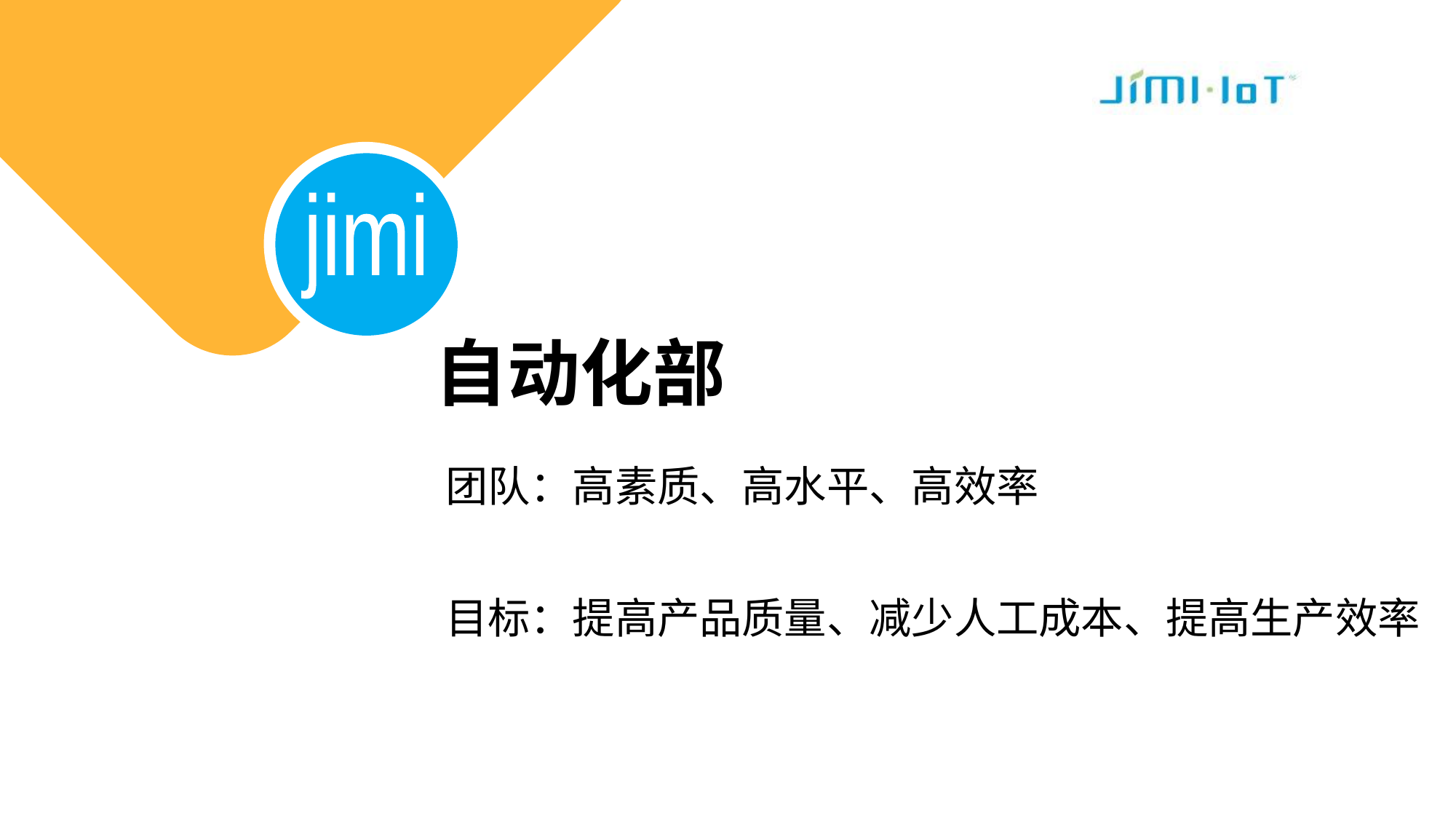

jimi
# 自动化部
团队：高素质、高水平、高效率

目标：提高产品质量、减少人工成本、提高生产效率